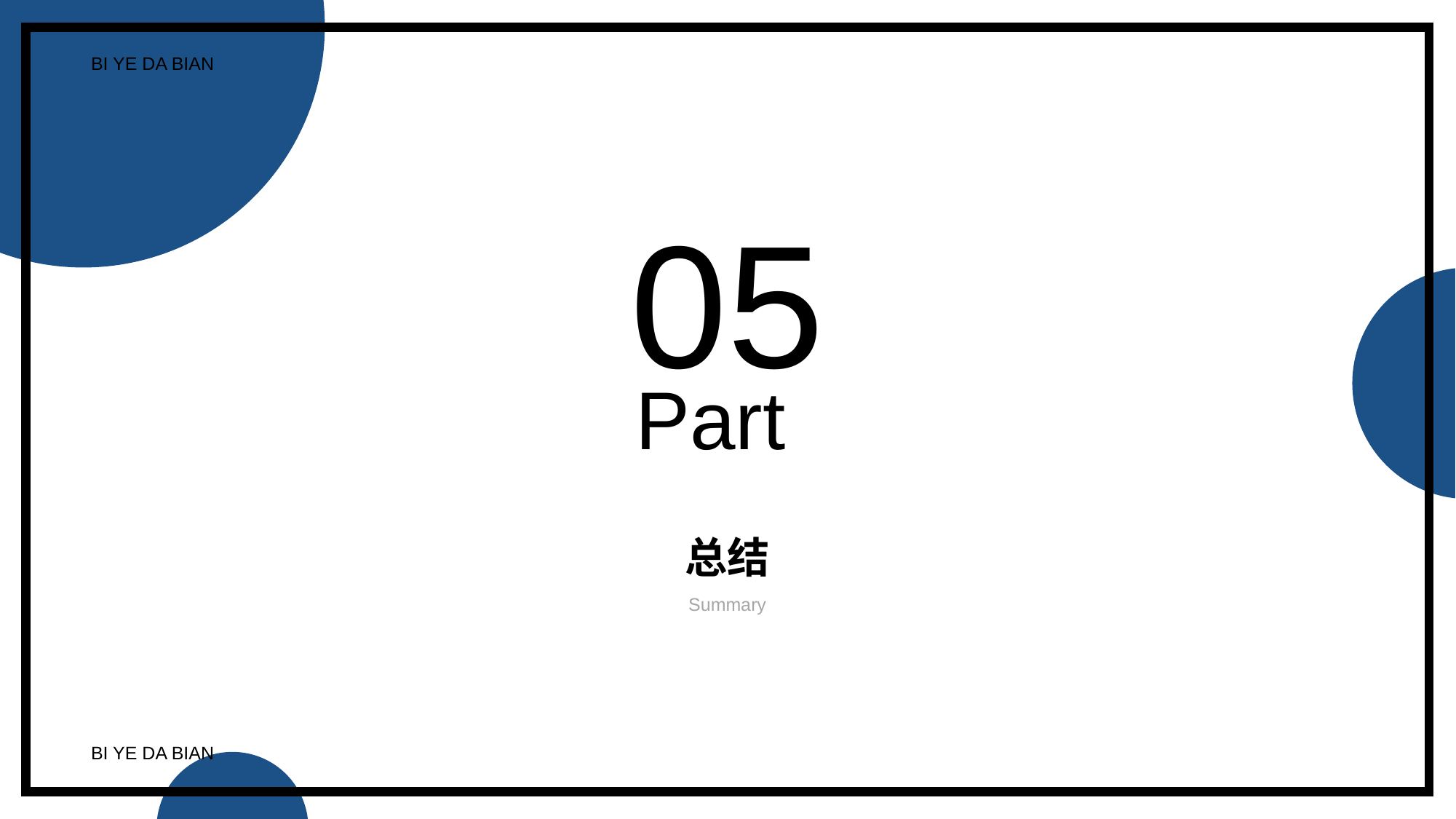

BI YE DA BIAN
BI YE DA BIAN
05

Part
总结
Summary